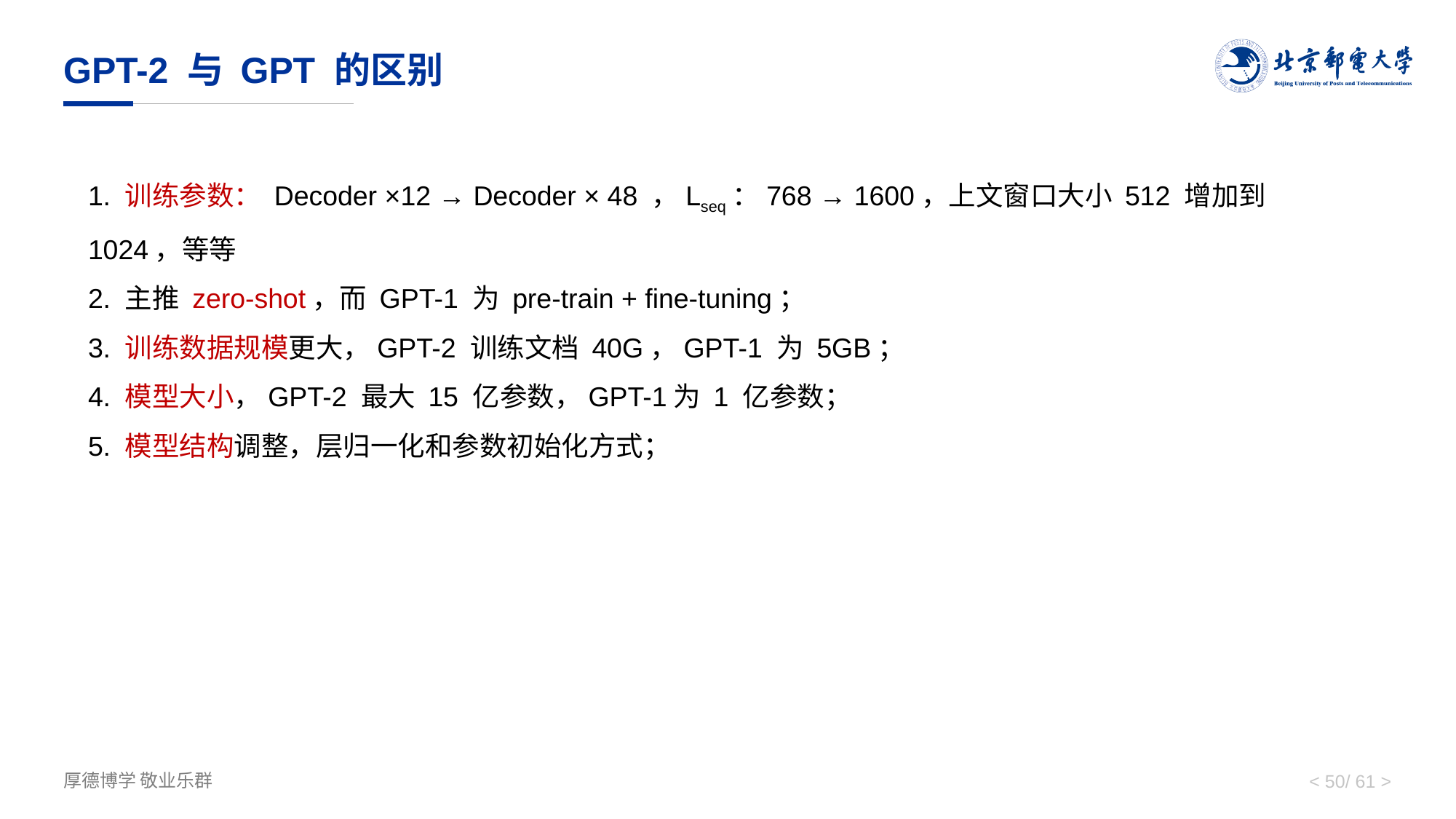

# GPT-2 与 GPT 的区别
1. 训练参数： Decoder ×12 → Decoder × 48 ，Lseq：768 → 1600，上文窗口大小 512 增加到 1024，等等
2. 主推 zero-shot，而 GPT-1 为 pre-train + fine-tuning；
3. 训练数据规模更大，GPT-2 训练文档 40G，GPT-1 为 5GB；
4. 模型大小，GPT-2 最大 15 亿参数，GPT-1为 1 亿参数；
5. 模型结构调整，层归一化和参数初始化方式；
< 50/ 61 >